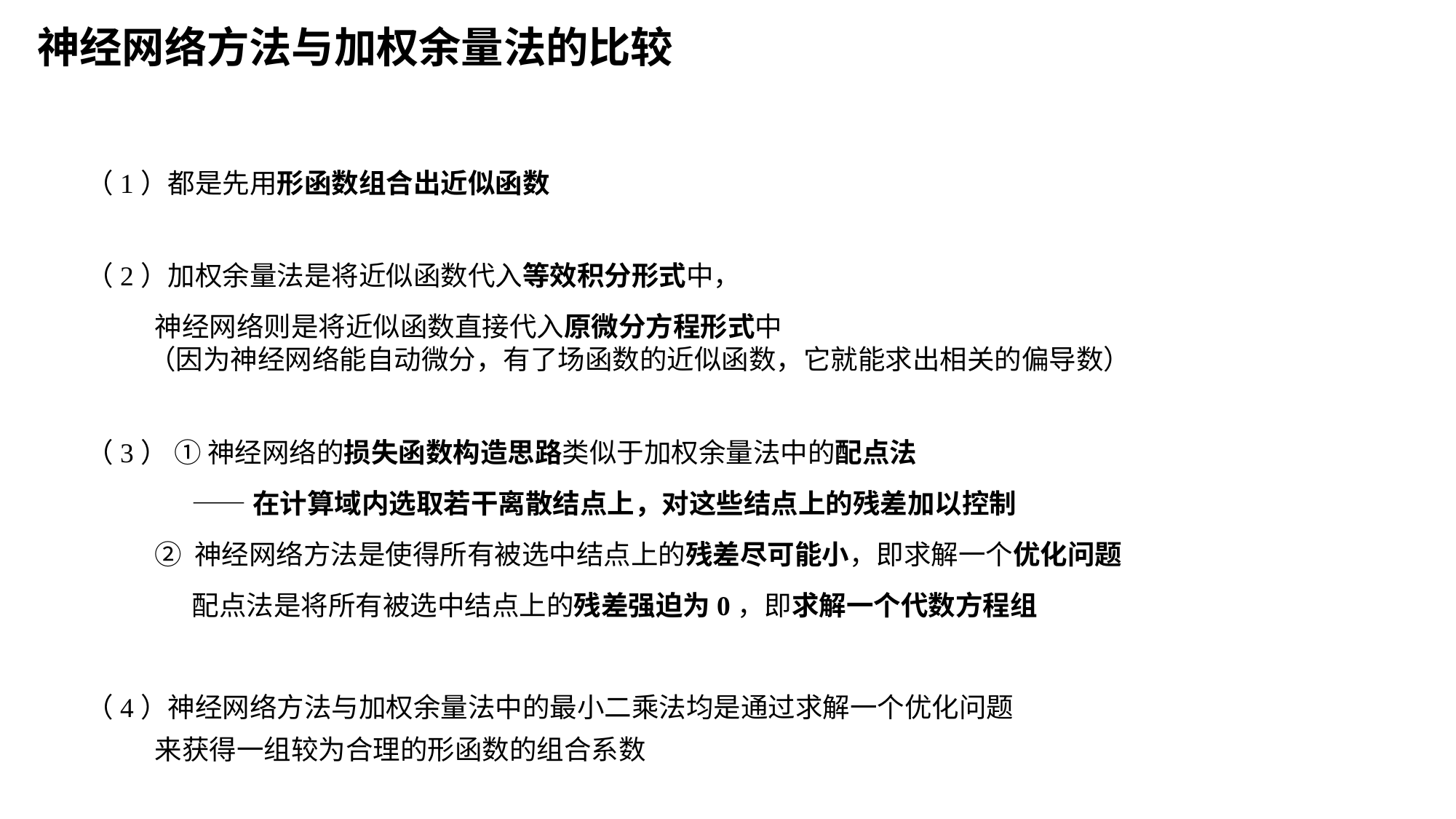

神经网络方法与加权余量法的比较
（1）都是先用形函数组合出近似函数

（2）加权余量法是将近似函数代入等效积分形式中，
          神经网络则是将近似函数直接代入原微分方程形式中
         （因为神经网络能自动微分，有了场函数的近似函数，它就能求出相关的偏导数）

（3） ① 神经网络的损失函数构造思路类似于加权余量法中的配点法
                 ——在计算域内选取若干离散结点上，对这些结点上的残差加以控制
           ② 神经网络方法是使得所有被选中结点上的残差尽可能小，即求解一个优化问题
                配点法是将所有被选中结点上的残差强迫为0，即求解一个代数方程组

（4）神经网络方法与加权余量法中的最小二乘法均是通过求解一个优化问题
          来获得一组较为合理的形函数的组合系数